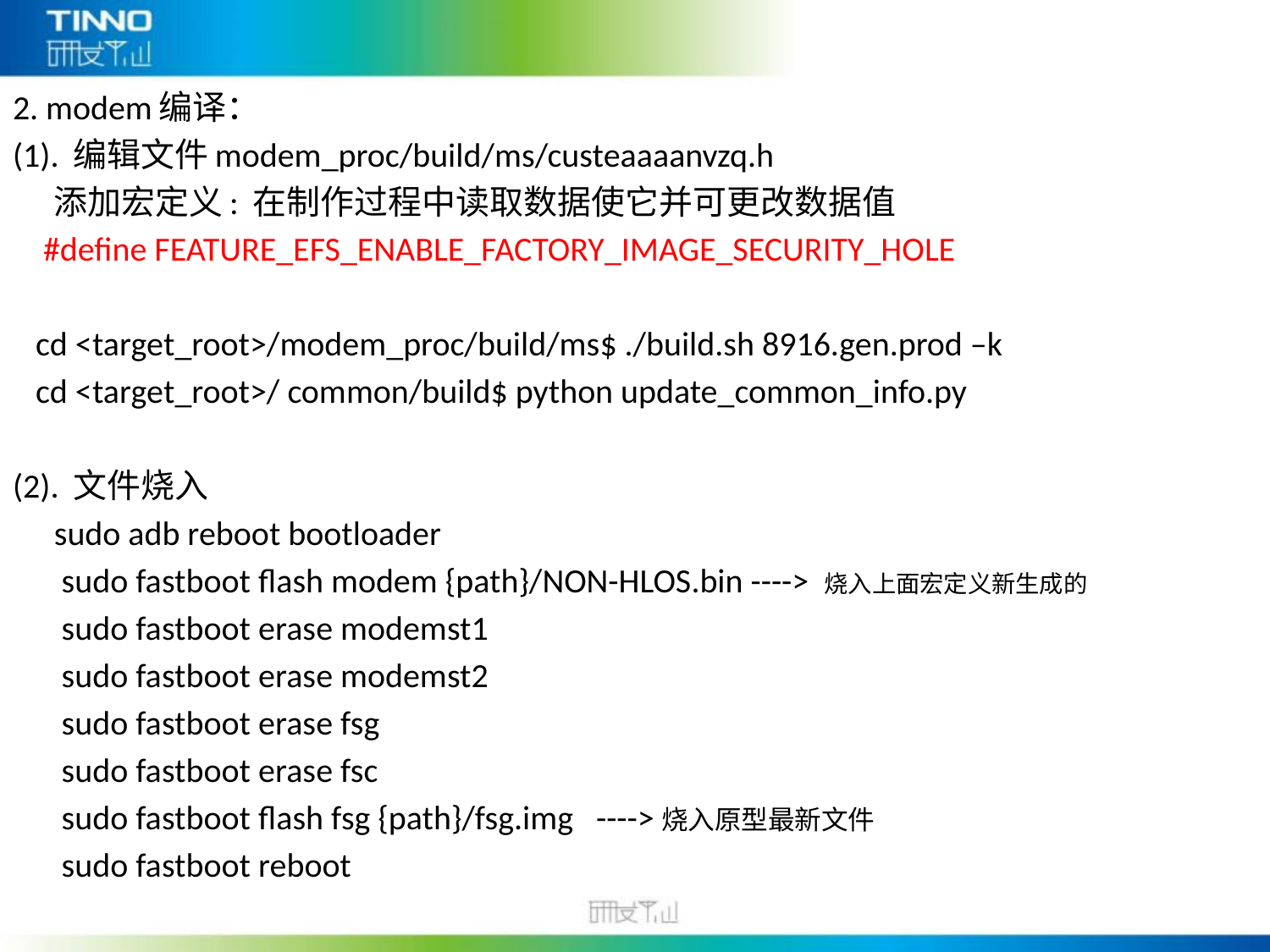

2. modem编译：
(1). 编辑文件modem_proc/build/ms/custeaaaanvzq.h
	添加宏定义: 在制作过程中读取数据使它并可更改数据值
    #define FEATURE_EFS_ENABLE_FACTORY_IMAGE_SECURITY_HOLE

   cd <target_root>/modem_proc/build/ms$ ./build.sh 8916.gen.prod –k
   cd <target_root>/ common/build$ python update_common_info.py

(2). 文件烧入
 	sudo adb reboot bootloader
	 sudo fastboot flash modem {path}/NON-HLOS.bin ----> 烧入上面宏定义新生成的
	 sudo fastboot erase modemst1
	 sudo fastboot erase modemst2
	 sudo fastboot erase fsg
	 sudo fastboot erase fsc
	 sudo fastboot flash fsg {path}/fsg.img   ---->烧入原型最新文件
	 sudo fastboot reboot